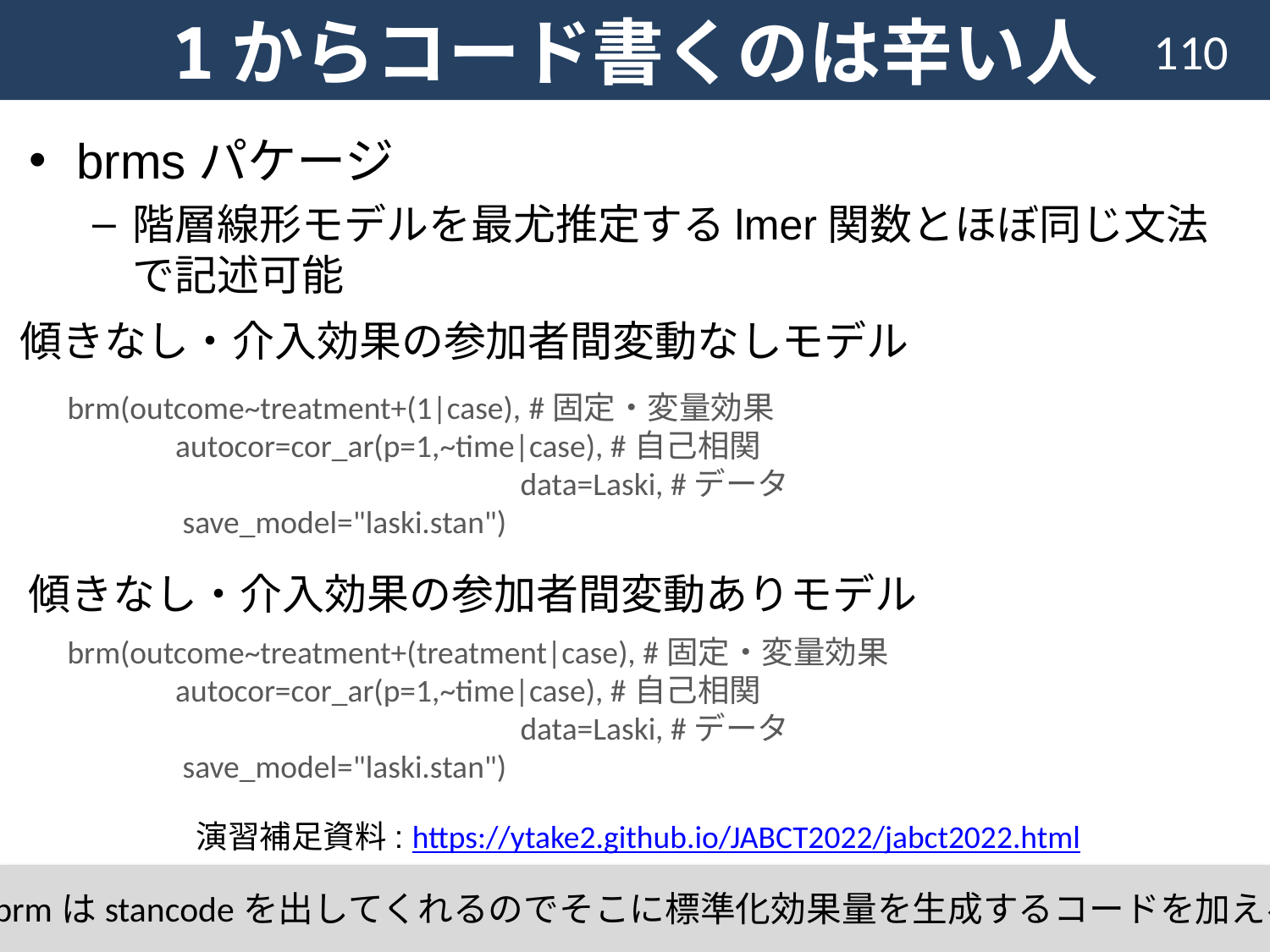

# 1からコード書くのは辛い人
110
brmsパケージ
階層線形モデルを最尤推定するlmer関数とほぼ同じ文法で記述可能

傾きなし・介入効果の参加者間変動なしモデル
brm(outcome~treatment+(1|case), #固定・変量効果
               autocor=cor_ar(p=1,~time|case), #自己相関
			          data=Laski, #データ
                save_model="laski.stan")
傾きなし・介入効果の参加者間変動ありモデル
brm(outcome~treatment+(treatment|case), #固定・変量効果
               autocor=cor_ar(p=1,~time|case), #自己相関
			          data=Laski, #データ
                save_model="laski.stan")
演習補足資料: https://ytake2.github.io/JABCT2022/jabct2022.html
brmはstancodeを出してくれるのでそこに標準化効果量を生成するコードを加える